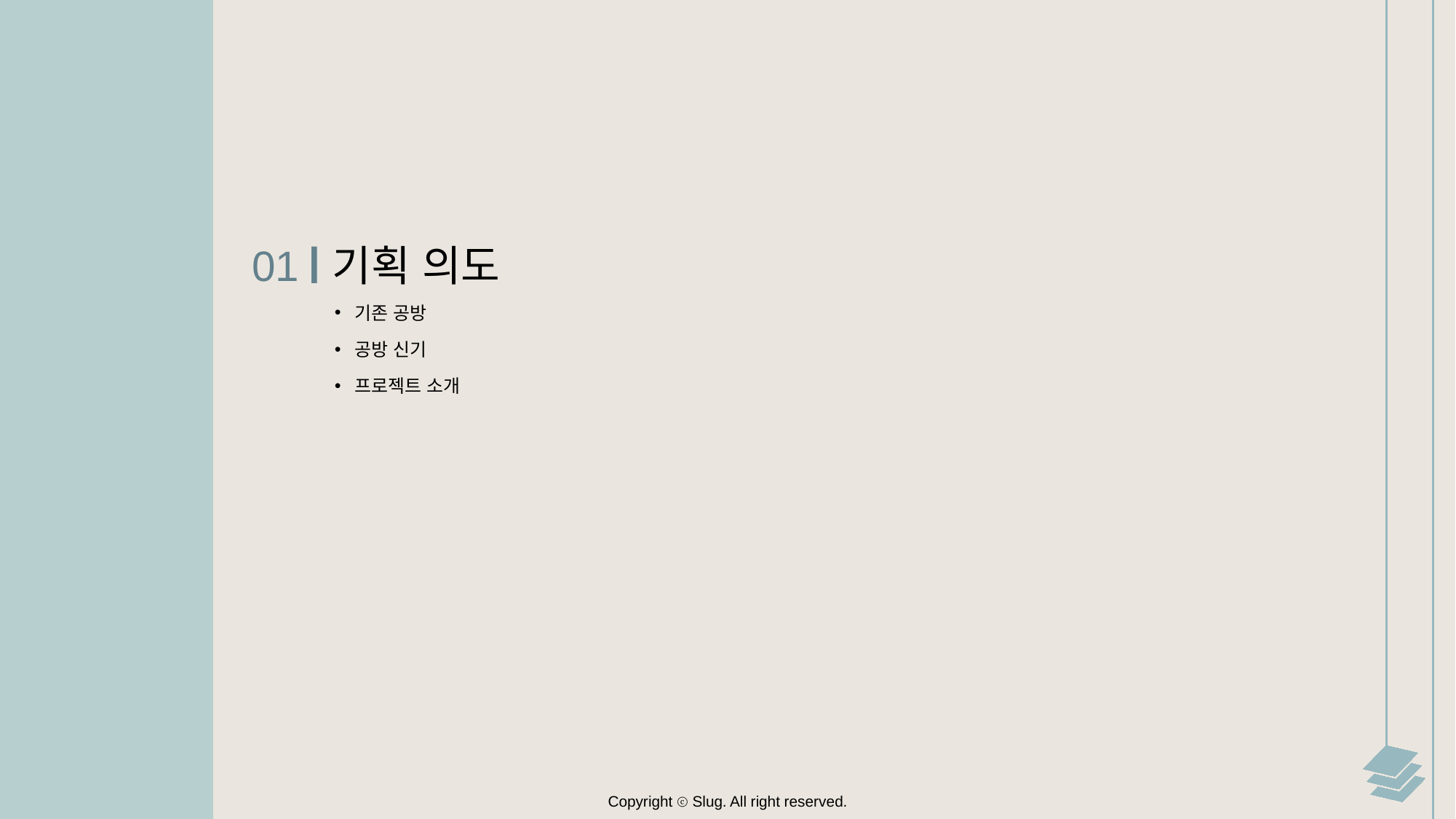

01
기획 의도

기존 공방
공방 신기
프로젝트 소개

Copyright ⓒ Slug. All right reserved.